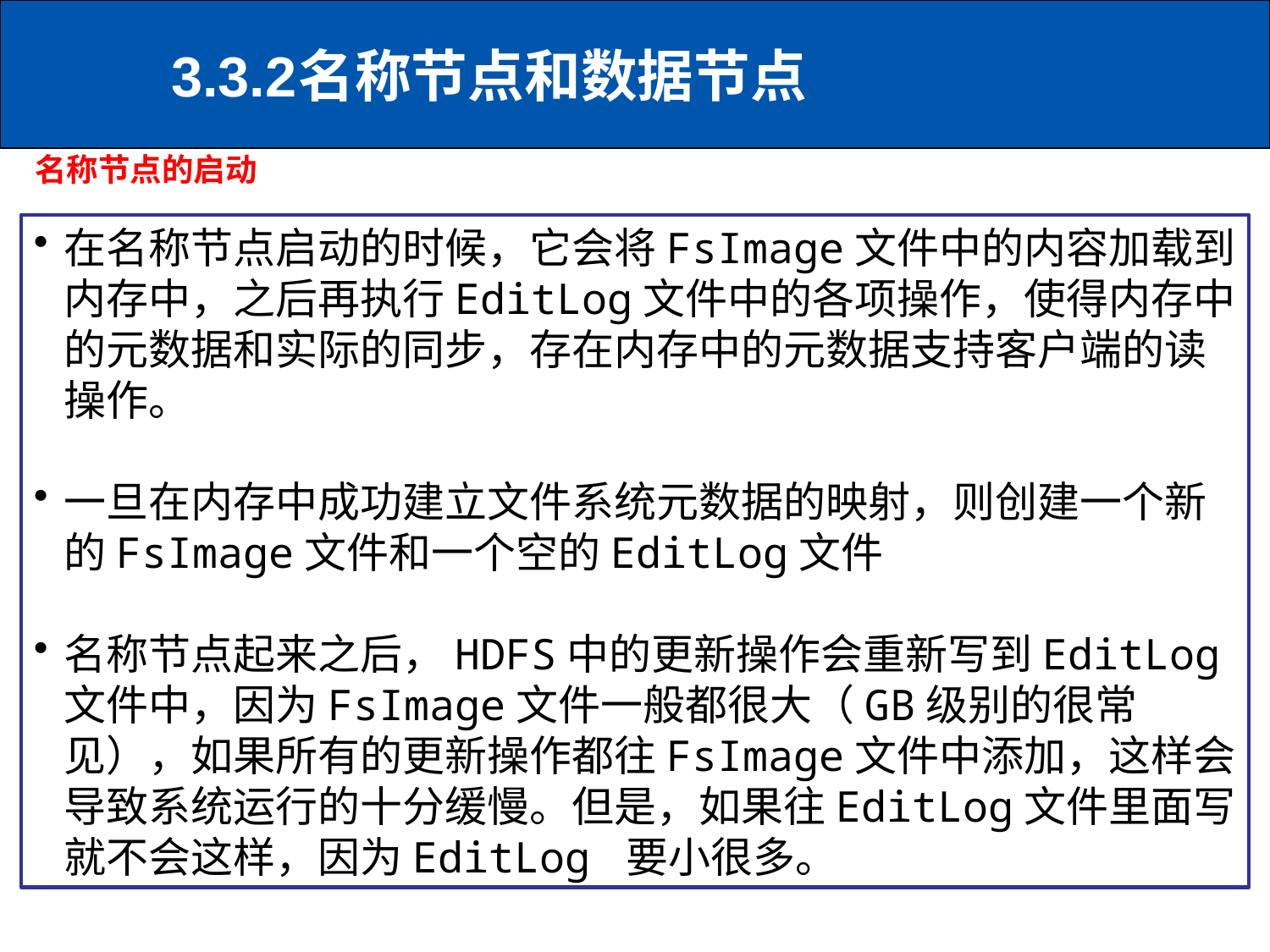

# 3.3.2	名称节点和数据节点
名称节点的启动
在名称节点启动的时候，它会将FsImage文件中的内容加载到内存中，之后再执行EditLog文件中的各项操作，使得内存中的元数据和实际的同步，存在内存中的元数据支持客户端的读操作。

一旦在内存中成功建立文件系统元数据的映射，则创建一个新的FsImage文件和一个空的EditLog文件

名称节点起来之后，HDFS中的更新操作会重新写到EditLog文件中，因为FsImage文件一般都很大（GB级别的很常见），如果所有的更新操作都往FsImage文件中添加，这样会导致系统运行的十分缓慢。但是，如果往EditLog文件里面写就不会这样，因为EditLog 要小很多。